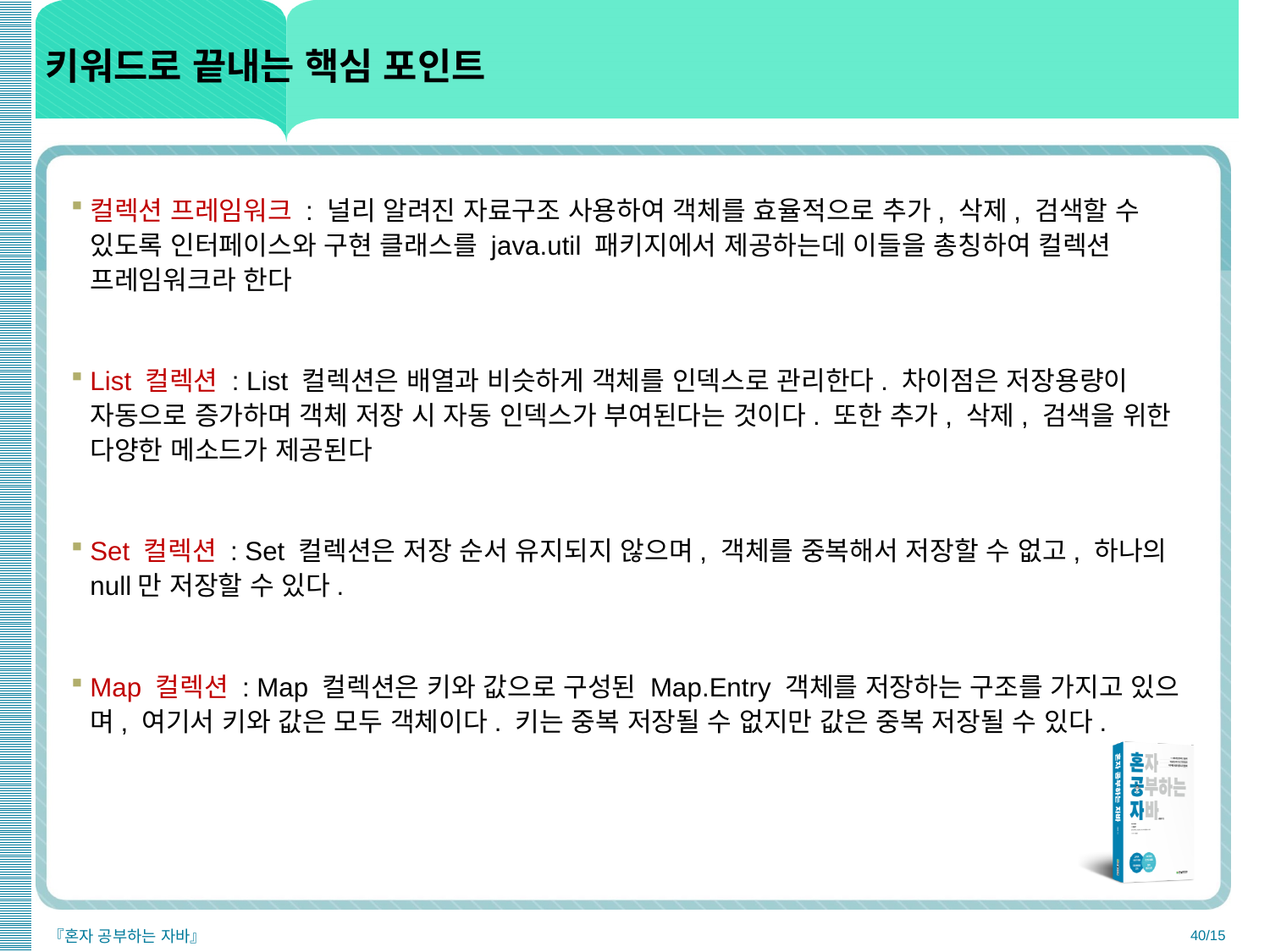

# 키워드로 끝내는 핵심 포인트

컬렉션 프레임워크 : 널리 알려진 자료구조 사용하여 객체를 효율적으로 추가, 삭제, 검색할 수 있도록 인터페이스와 구현 클래스를 java.util 패키지에서 제공하는데 이들을 총칭하여 컬렉션 프레임워크라 한다

List 컬렉션 : List 컬렉션은 배열과 비슷하게 객체를 인덱스로 관리한다. 차이점은 저장용량이 자동으로 증가하며 객체 저장 시 자동 인덱스가 부여된다는 것이다. 또한 추가, 삭제, 검색을 위한 다양한 메소드가 제공된다

Set 컬렉션 : Set 컬렉션은 저장 순서 유지되지 않으며, 객체를 중복해서 저장할 수 없고, 하나의 null만 저장할 수 있다.

Map 컬렉션 : Map 컬렉션은 키와 값으로 구성된 Map.Entry 객체를 저장하는 구조를 가지고 있으며, 여기서 키와 값은 모두 객체이다. 키는 중복 저장될 수 없지만 값은 중복 저장될 수 있다.